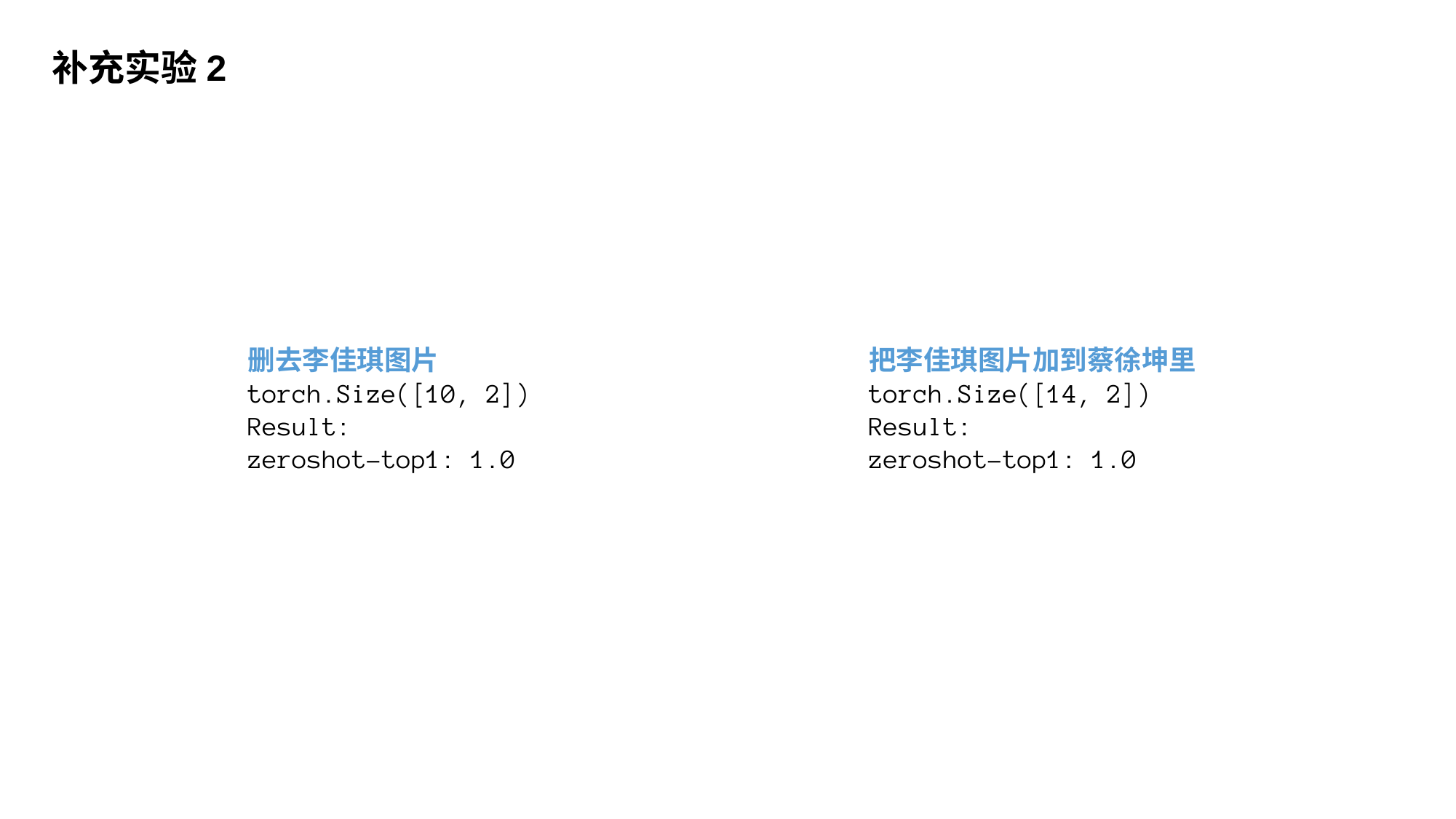

补充实验2
删去李佳琪图片
torch.Size([10, 2])
Result:
zeroshot-top1: 1.0
把李佳琪图片加到蔡徐坤里
torch.Size([14, 2])
Result:
zeroshot-top1: 1.0